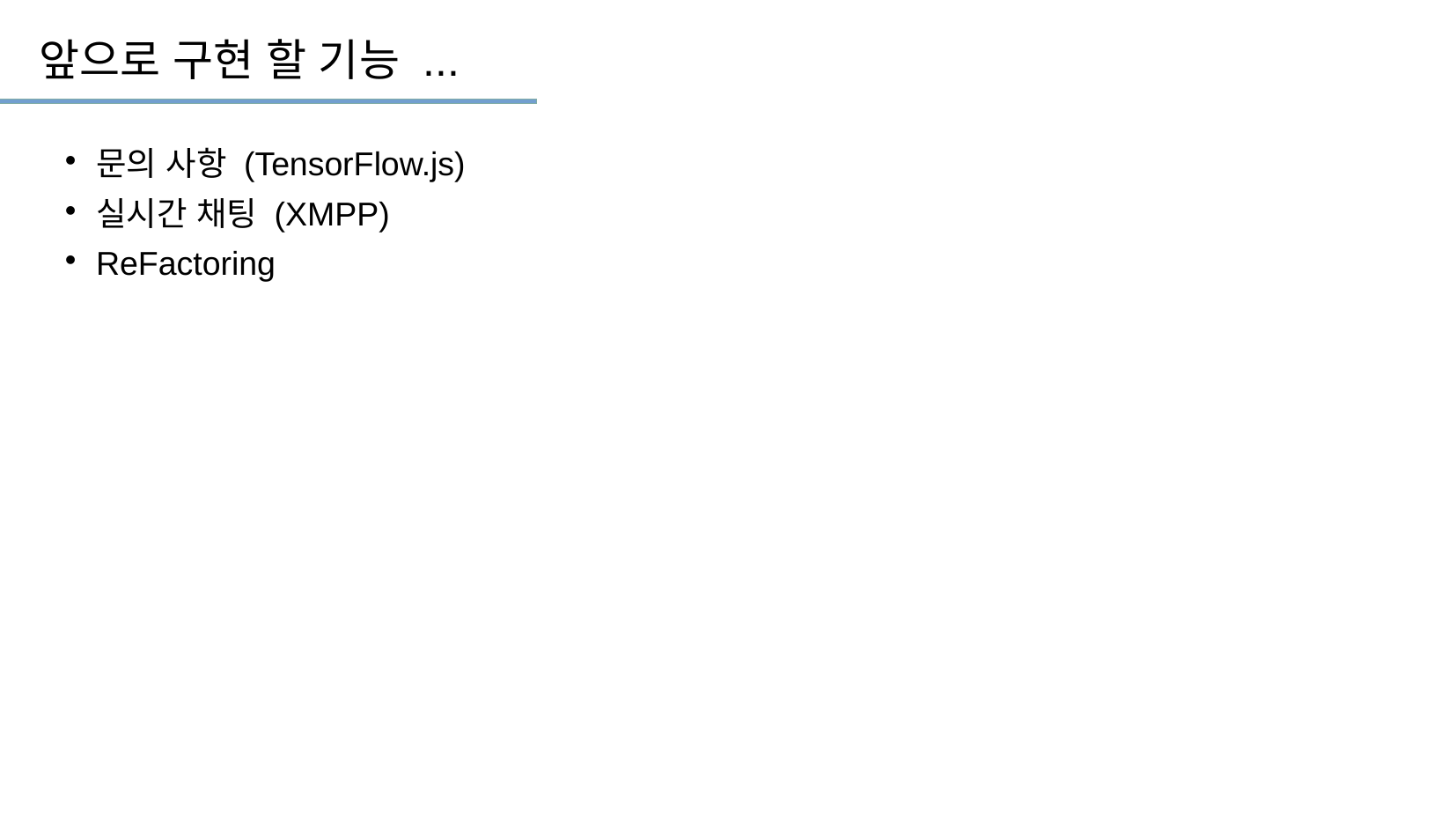

앞으로 구현 할 기능 ...

문의 사항 (TensorFlow.js)
실시간 채팅 (XMPP)
ReFactoring